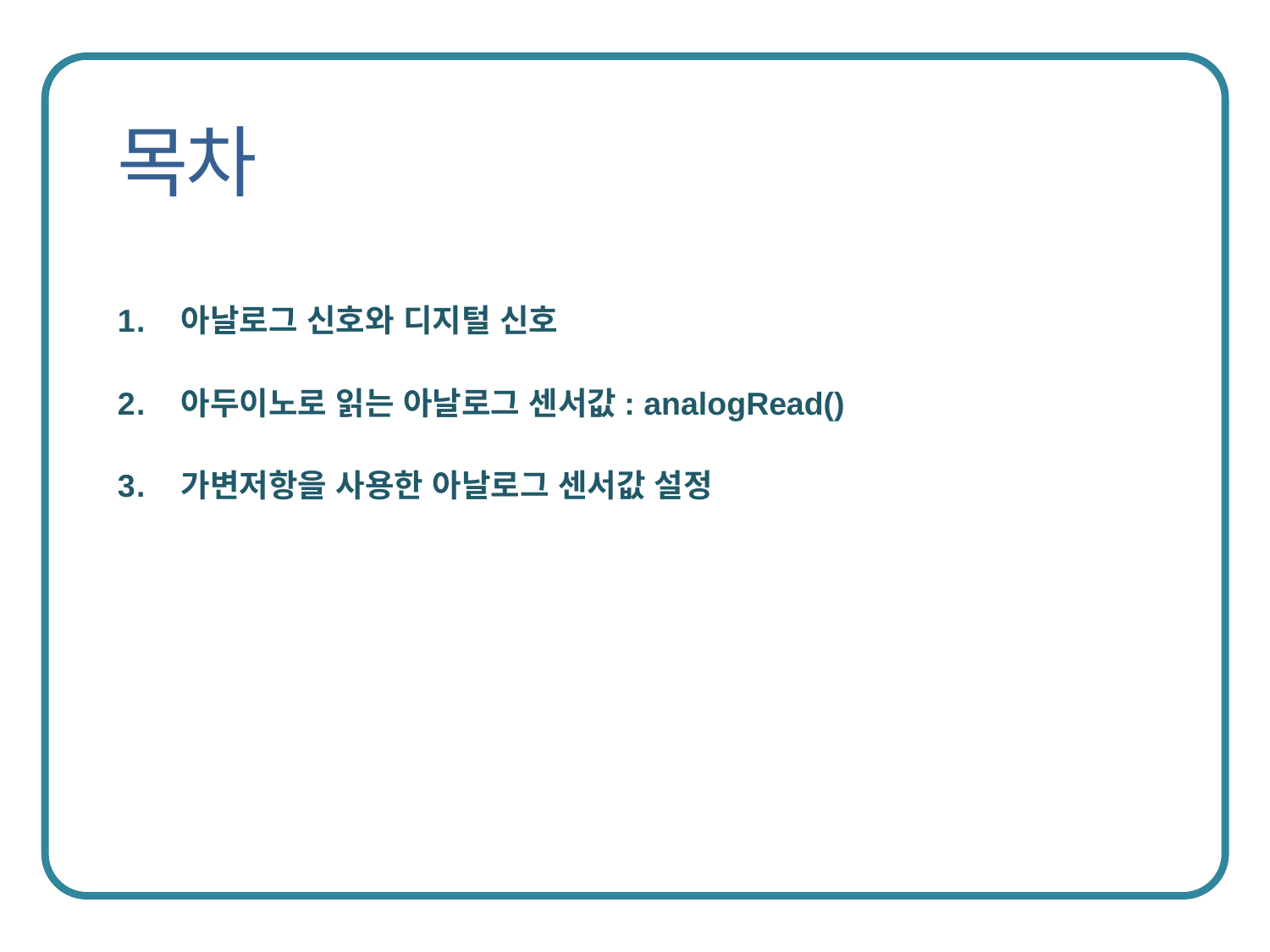

아날로그 신호와 디지털 신호
아두이노로 읽는 아날로그 센서값: analogRead()
가변저항을 사용한 아날로그 센서값 설정